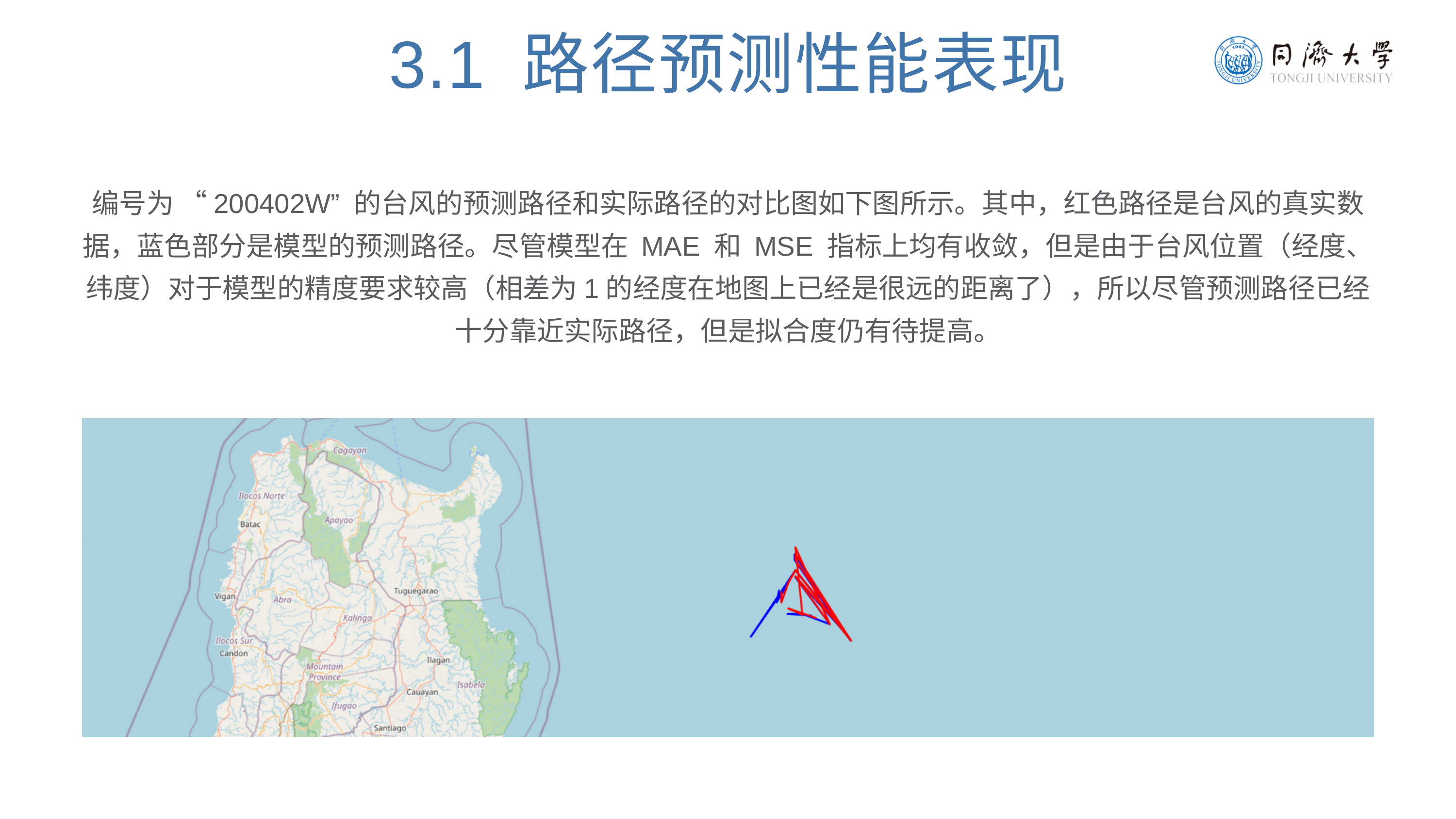

3.1 路径预测性能表现

编号为 “200402W” 的台风的预测路径和实际路径的对比图如下图所示。其中，红色路径是台风的真实数据，蓝色部分是模型的预测路径。尽管模型在 MAE 和 MSE 指标上均有收敛，但是由于台风位置（经度、纬度）对于模型的精度要求较高（相差为1的经度在地图上已经是很远的距离了），所以尽管预测路径已经十分靠近实际路径，但是拟合度仍有待提高。